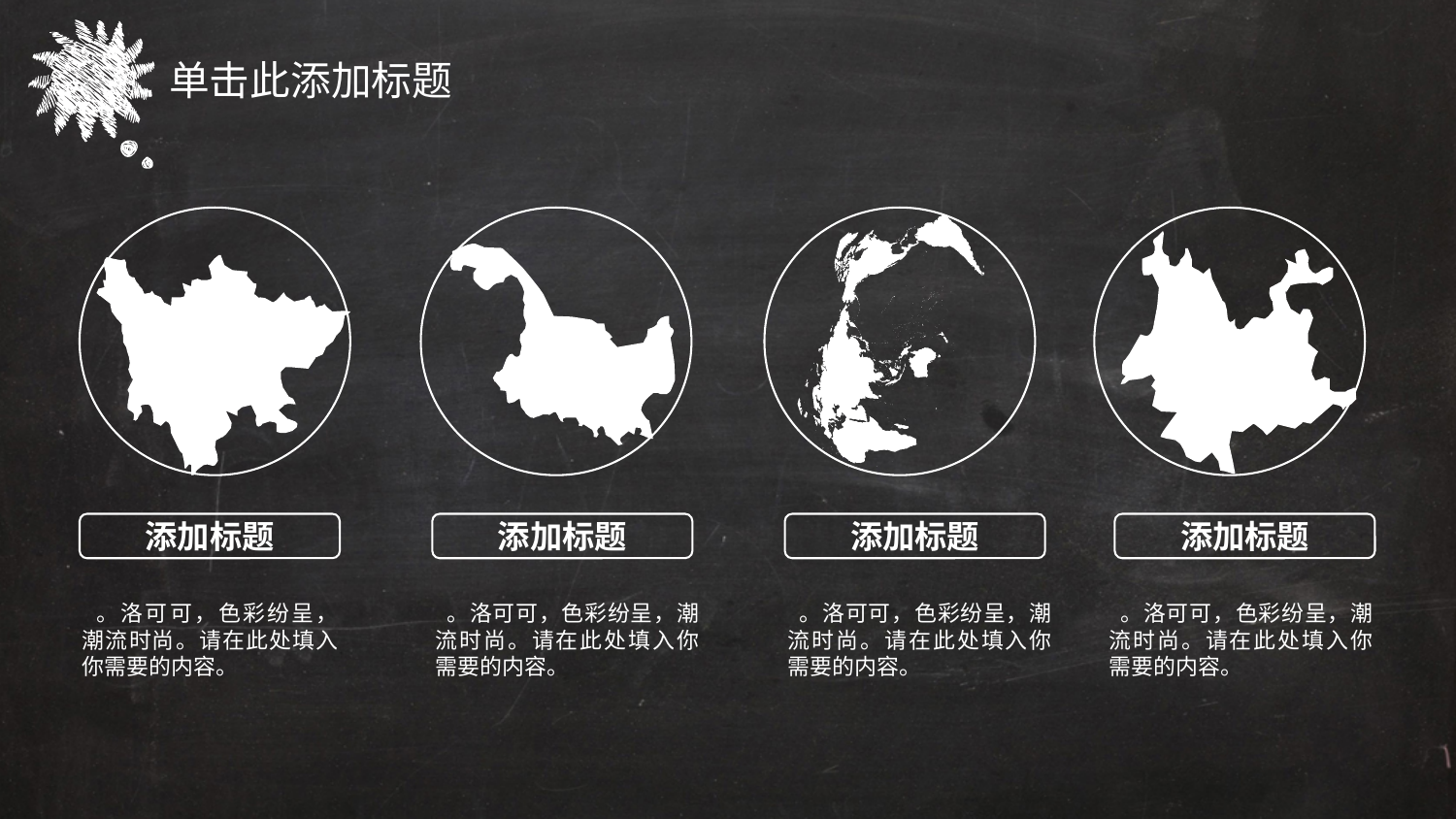

单击此添加标题

添加标题
添加标题
添加标题
添加标题
 。洛可可，色彩纷呈，潮流时尚。请在此处填入你需要的内容。
 。洛可可，色彩纷呈，潮流时尚。请在此处填入你需要的内容。
 。洛可可，色彩纷呈，潮流时尚。请在此处填入你需要的内容。

 。洛可可，色彩纷呈，潮流时尚。请在此处填入你需要的内容。